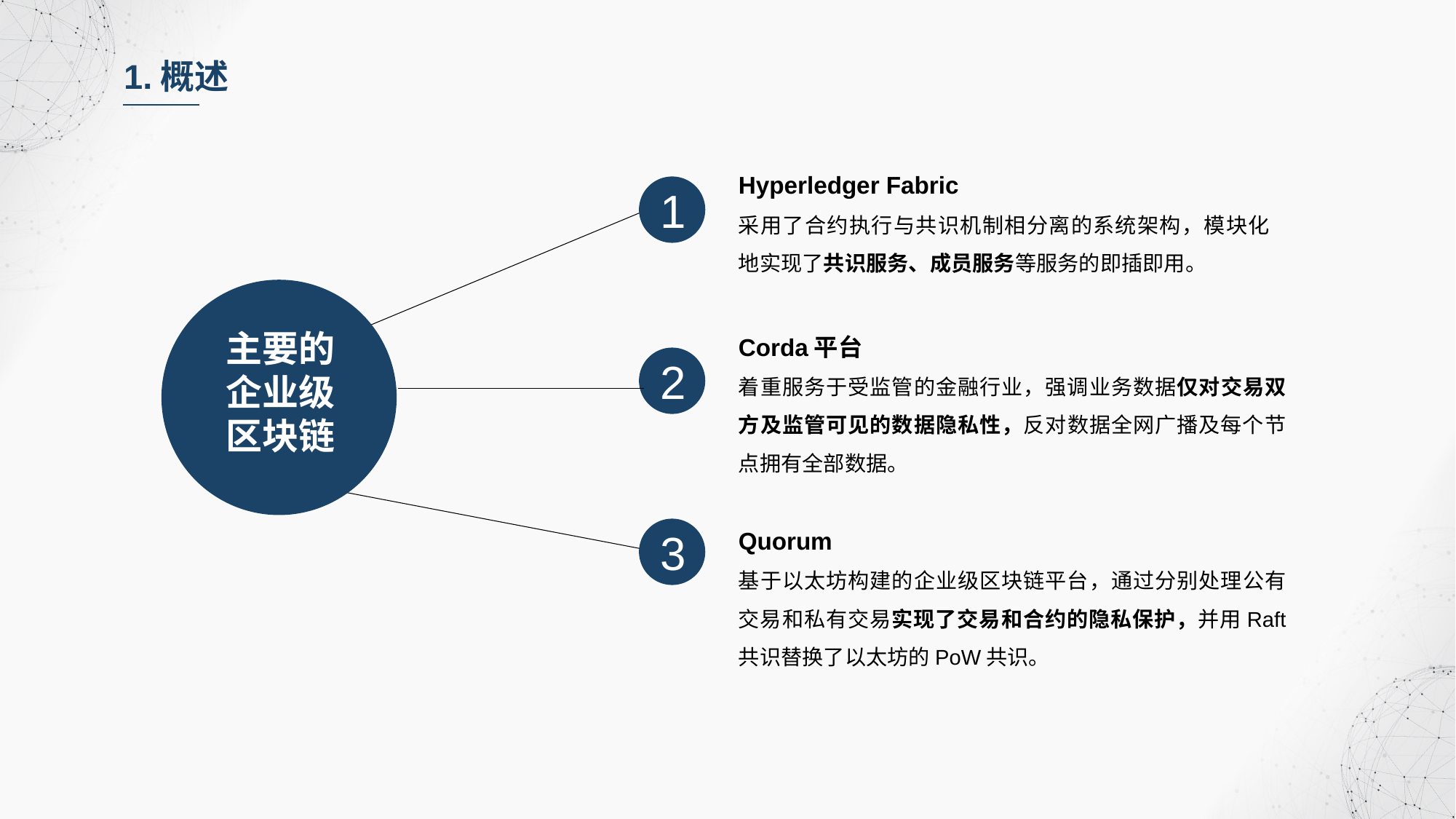

1.概述
Hyperledger Fabric
采用了合约执行与共识机制相分离的系统架构，模块化地实现了共识服务、成员服务等服务的即插即用。
1

主要的
企业级
区块链
Corda平台
着重服务于受监管的金融行业，强调业务数据仅对交易双方及监管可见的数据隐私性，反对数据全网广播及每个节点拥有全部数据。
2

Quorum
基于以太坊构建的企业级区块链平台，通过分别处理公有交易和私有交易实现了交易和合约的隐私保护，并用Raft 共识替换了以太坊的PoW共识。
3